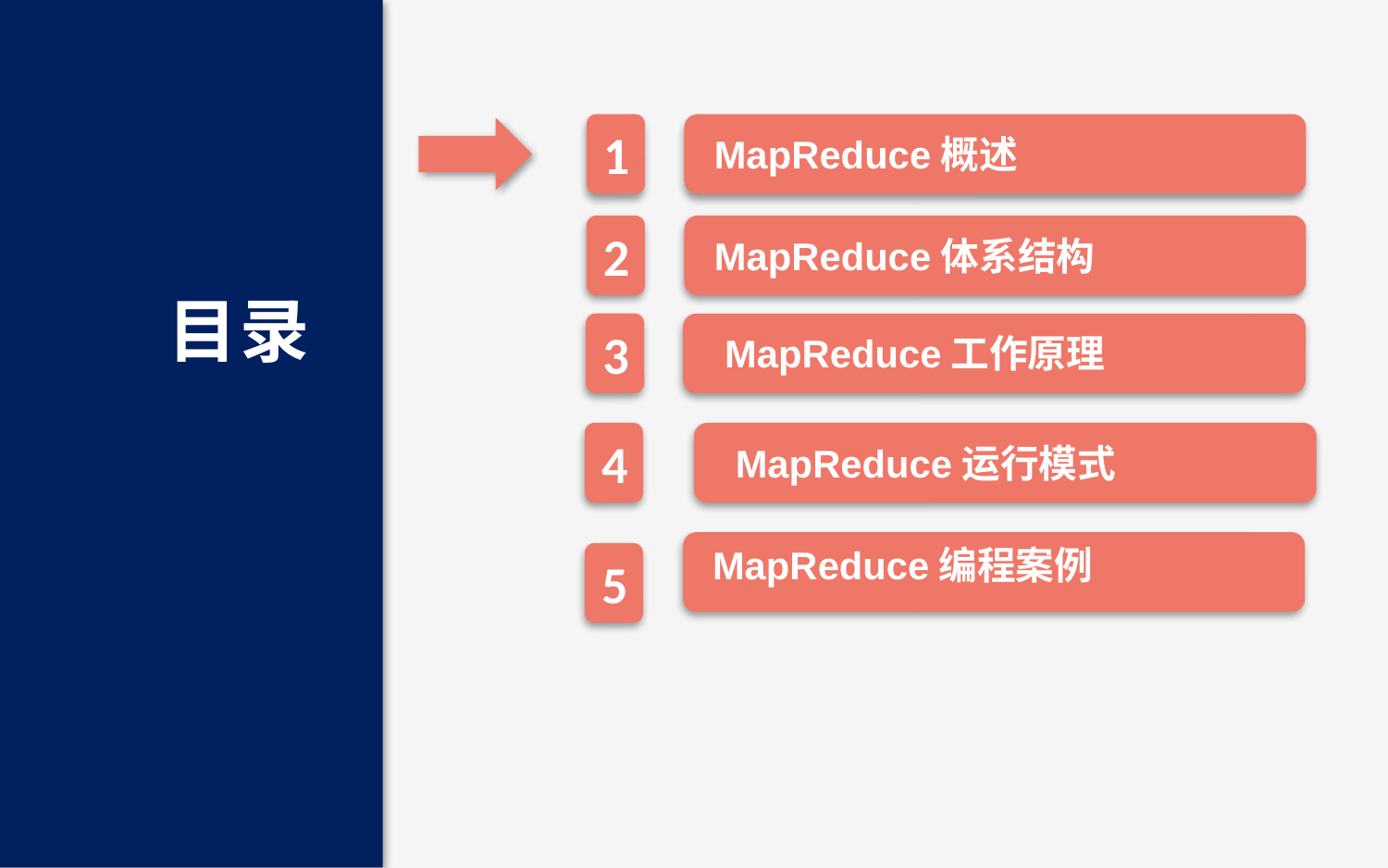

MapReduce概述
1

MapReduce体系结构
2
目录
3

MapReduce工作原理

4

MapReduce运行模式

MapReduce编程案例
5